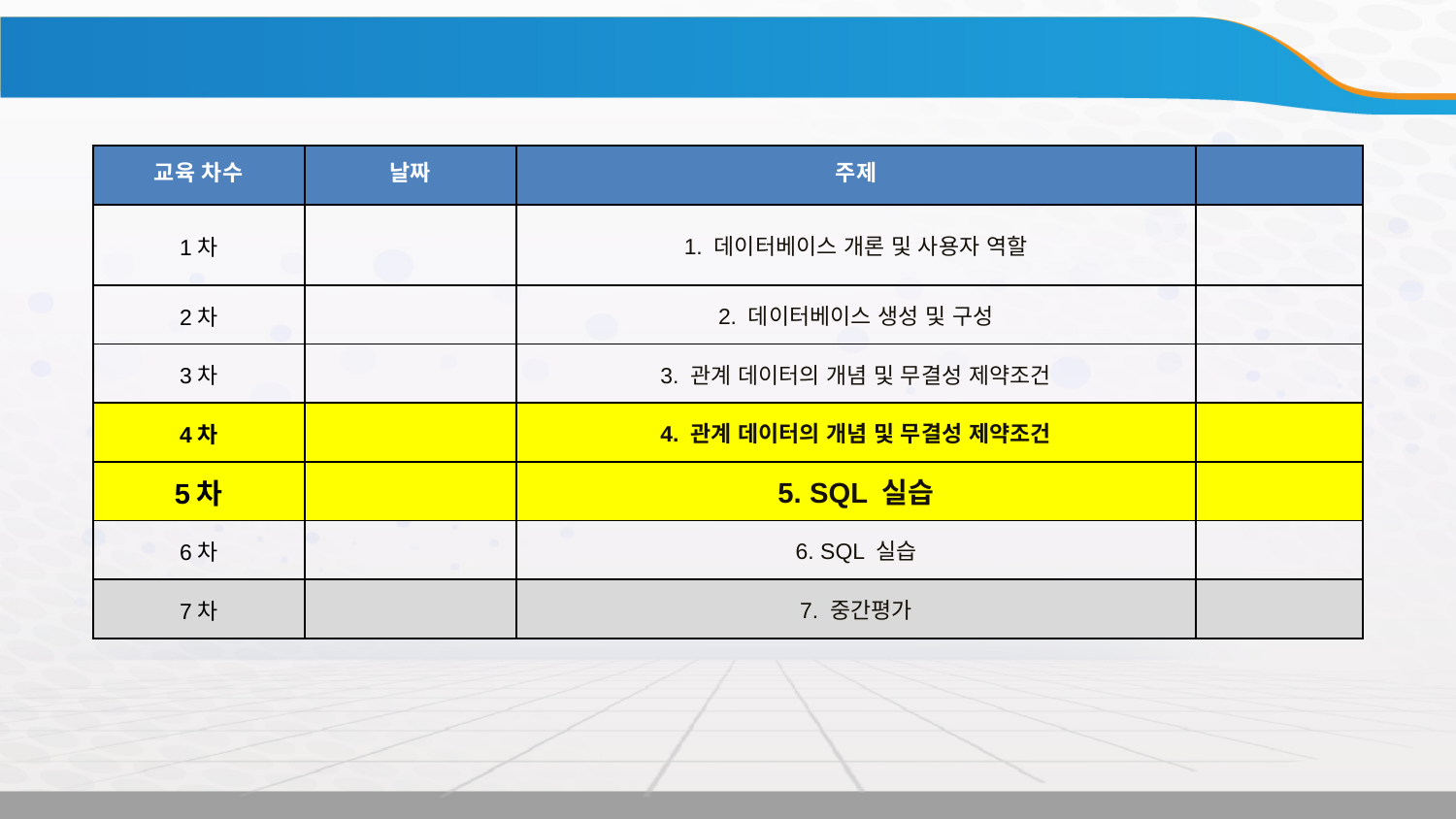

| 교육 차수 | 날짜 | 주제 |  |
| --- | --- | --- | --- |
| 1차 |  | 1. 데이터베이스 개론 및 사용자 역할 |  |
| 2차 |  | 2. 데이터베이스 생성 및 구성 |  |
| 3차 |  | 3. 관계 데이터의 개념 및 무결성 제약조건 |  |
| 4차 |  | 4. 관계 데이터의 개념 및 무결성 제약조건 |  |
| 5차 |  | 5. SQL 실습 |  |
| 6차 |  | 6. SQL 실습 |  |
| 7차 |  | 7. 중간평가 |  |